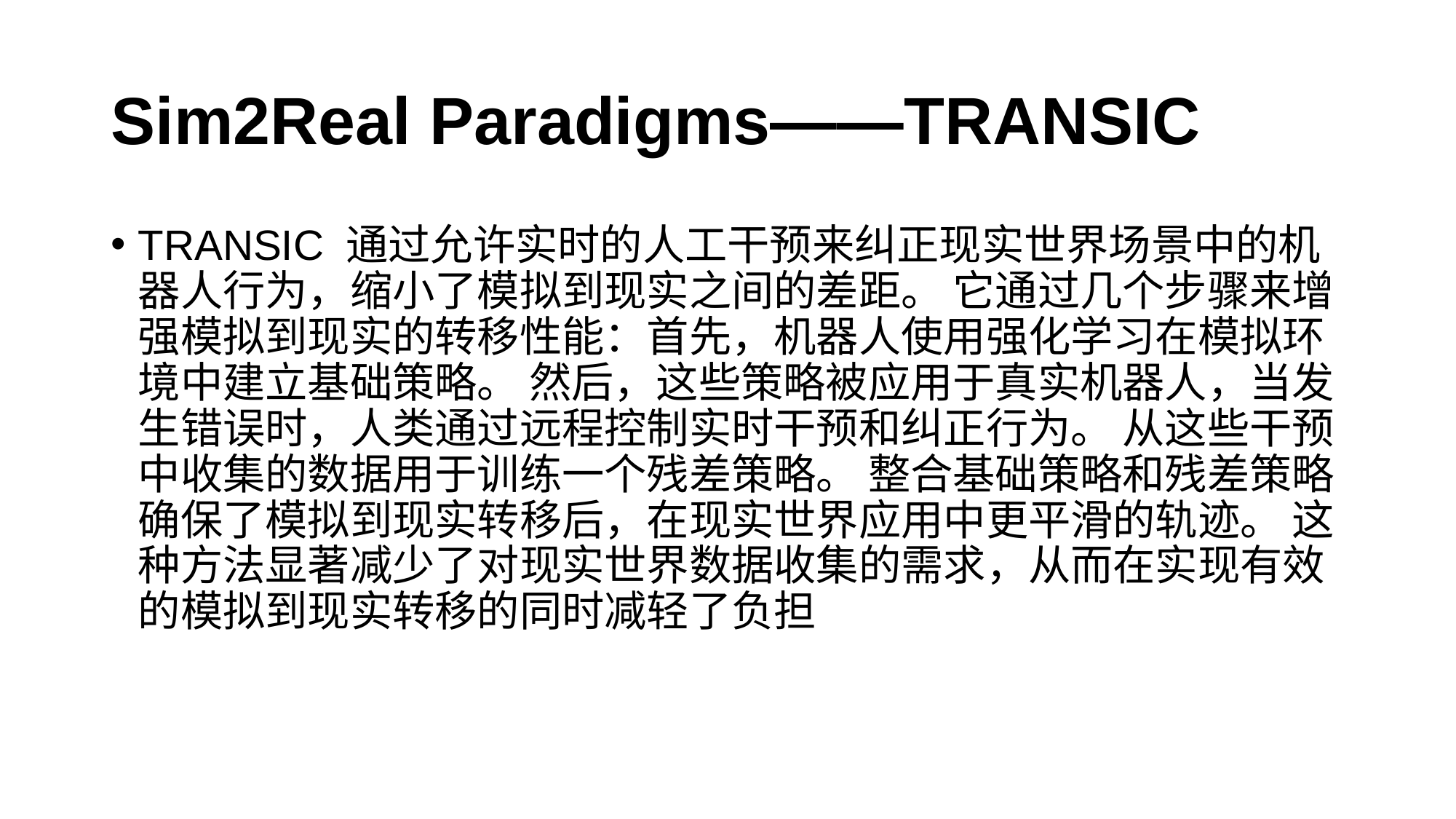

# Sim2Real Paradigms——TRANSIC
TRANSIC 通过允许实时的人工干预来纠正现实世界场景中的机器人行为，缩小了模拟到现实之间的差距。 它通过几个步骤来增强模拟到现实的转移性能：首先，机器人使用强化学习在模拟环境中建立基础策略。 然后，这些策略被应用于真实机器人，当发生错误时，人类通过远程控制实时干预和纠正行为。 从这些干预中收集的数据用于训练一个残差策略。 整合基础策略和残差策略确保了模拟到现实转移后，在现实世界应用中更平滑的轨迹。 这种方法显著减少了对现实世界数据收集的需求，从而在实现有效的模拟到现实转移的同时减轻了负担